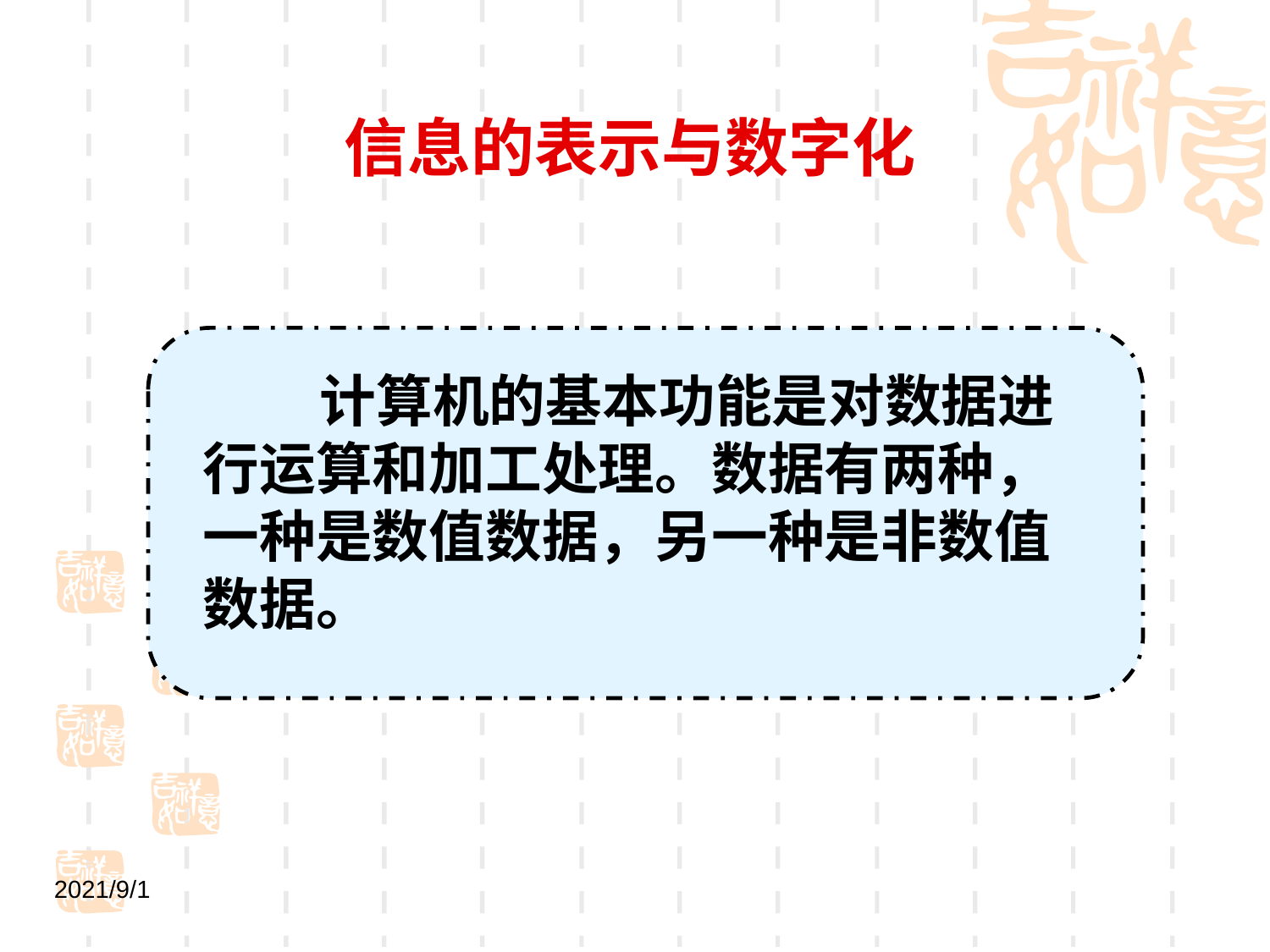

信息的表示与数字化

        计算机的基本功能是对数据进行运算和加工处理。数据有两种，一种是数值数据，另一种是非数值数据。
2021/9/1